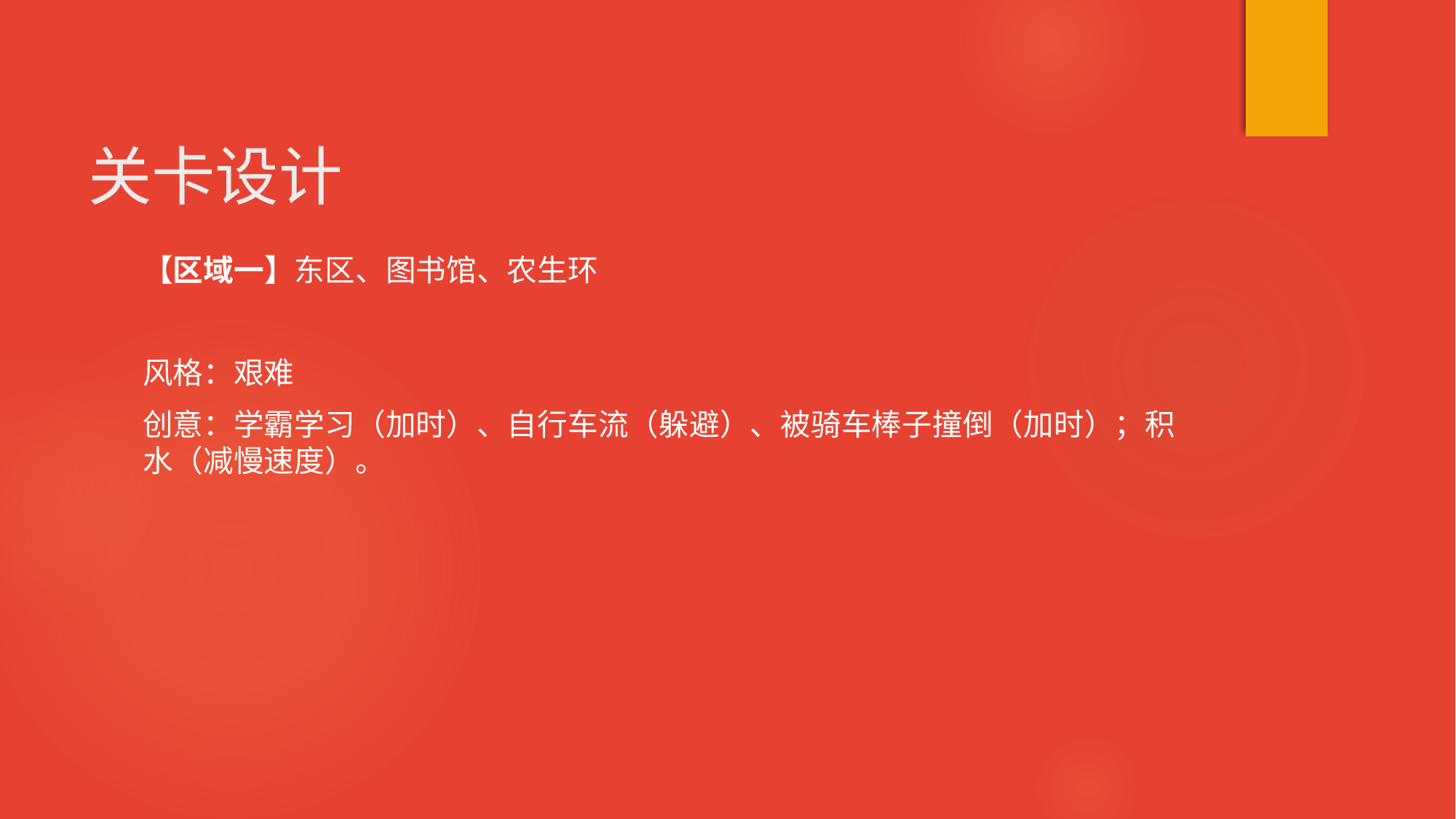

# 关卡设计
【区域一】东区、图书馆、农生环

风格：艰难
创意：学霸学习（加时）、自行车流（躲避）、被骑车棒子撞倒（加时）；积水（减慢速度）。